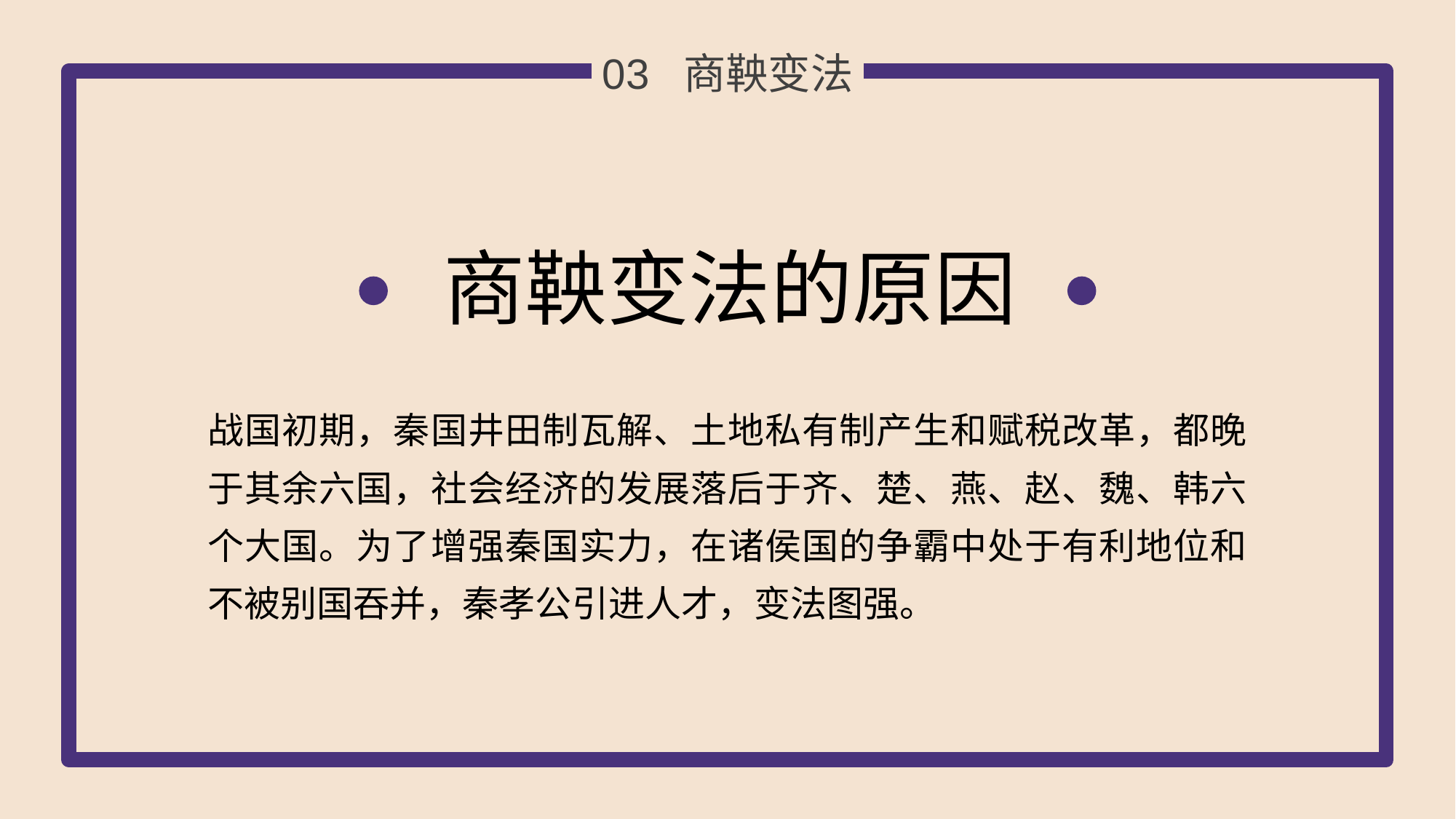

03  商鞅变法

商鞅变法的原因

战国初期，秦国井田制瓦解、土地私有制产生和赋税改革，都晚于其余六国，社会经济的发展落后于齐、楚、燕、赵、魏、韩六个大国。为了增强秦国实力，在诸侯国的争霸中处于有利地位和不被别国吞并，秦孝公引进人才，变法图强。